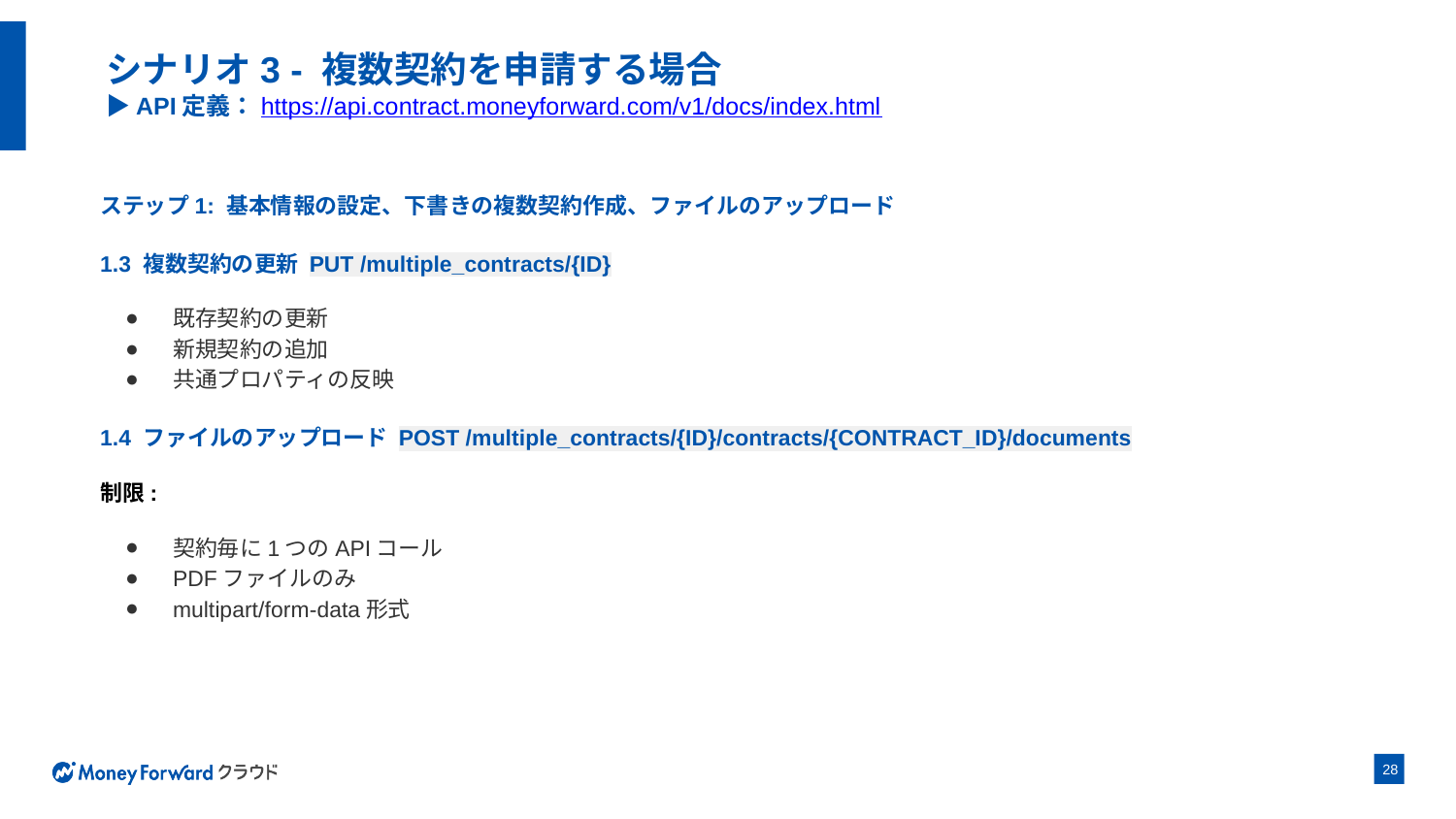

# シナリオ3 - 複数契約を申請する場合 ▶API定義：https://api.contract.moneyforward.com/v1/docs/index.html
ステップ1: 基本情報の設定、下書きの複数契約作成、ファイルのアップロード
1.3 複数契約の更新 PUT /multiple_contracts/{ID}
既存契約の更新
新規契約の追加
共通プロパティの反映
1.4 ファイルのアップロード POST /multiple_contracts/{ID}/contracts/{CONTRACT_ID}/documents
制限:
契約毎に1つのAPIコール
PDFファイルのみ
multipart/form-data形式

28